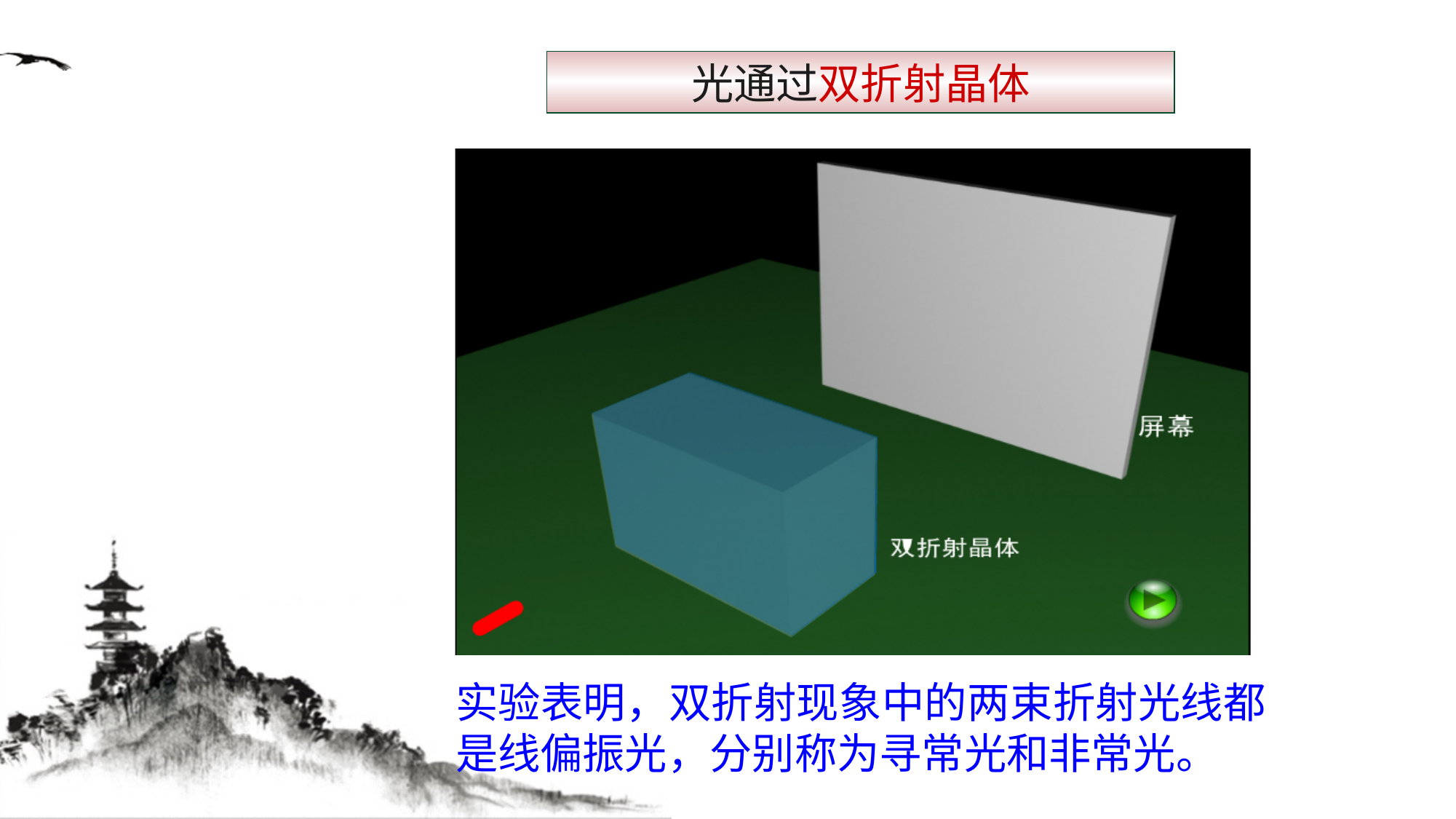

光通过双折射晶体
实验表明，双折射现象中的两束折射光线都是线偏振光，分别称为寻常光和非常光。